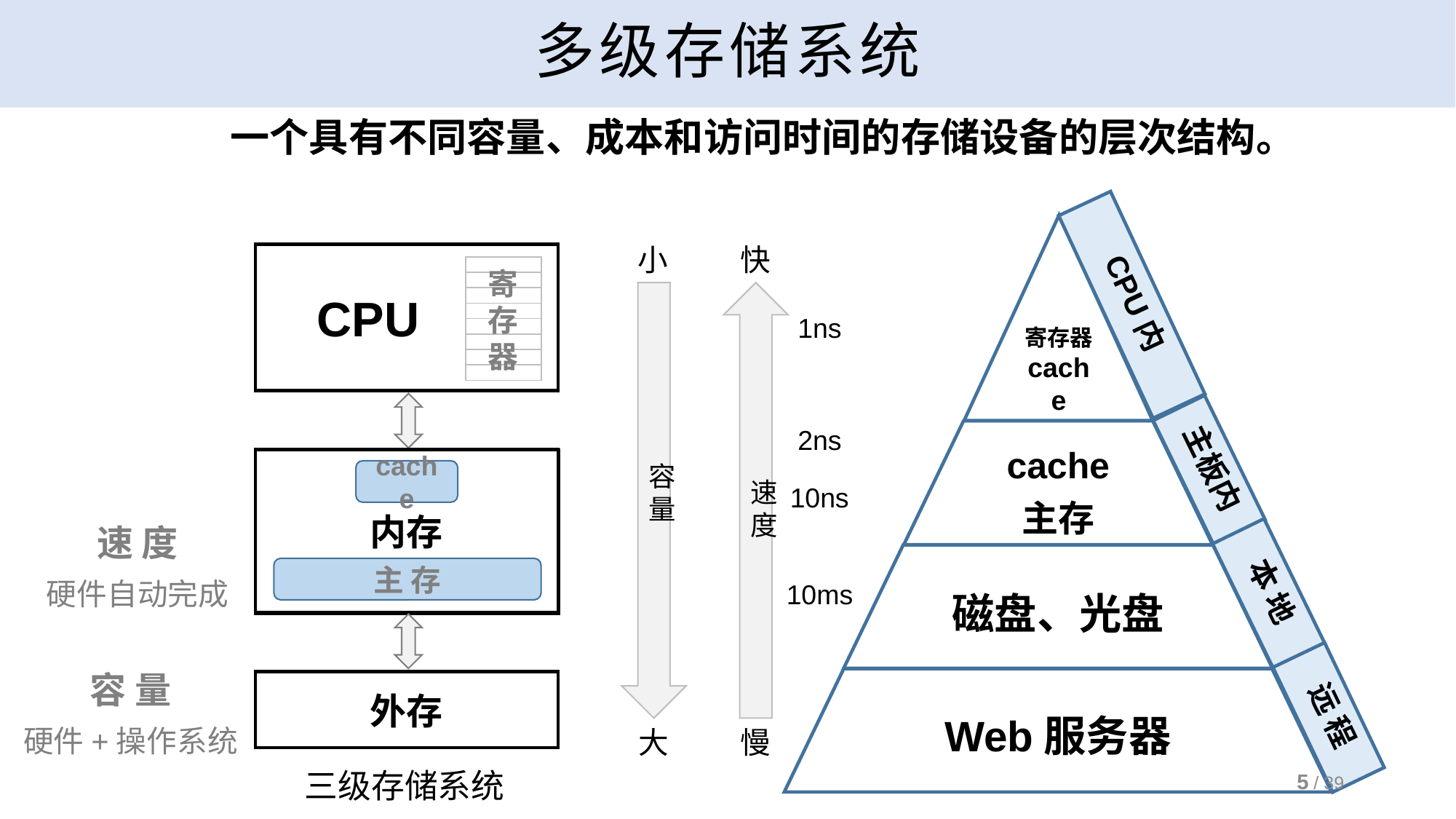

# 多级存储系统
一个具有不同容量、成本和访问时间的存储设备的层次结构。
寄存器
cache
CPU内
cache
主存
主板内
磁盘、光盘
本 地
Web服务器
远 程
小
容量
大
快
速度
慢
1ns
2ns
10ns
10ms
     CPU
|  |
| --- |
|  |
|  |
|  |
|  |
|  |
|  |
|  |
寄存器

内存

外存
存储器
memory
cache
主 存
三级存储系统
速 度
硬件自动完成
容 量
硬件+操作系统
5 / 39